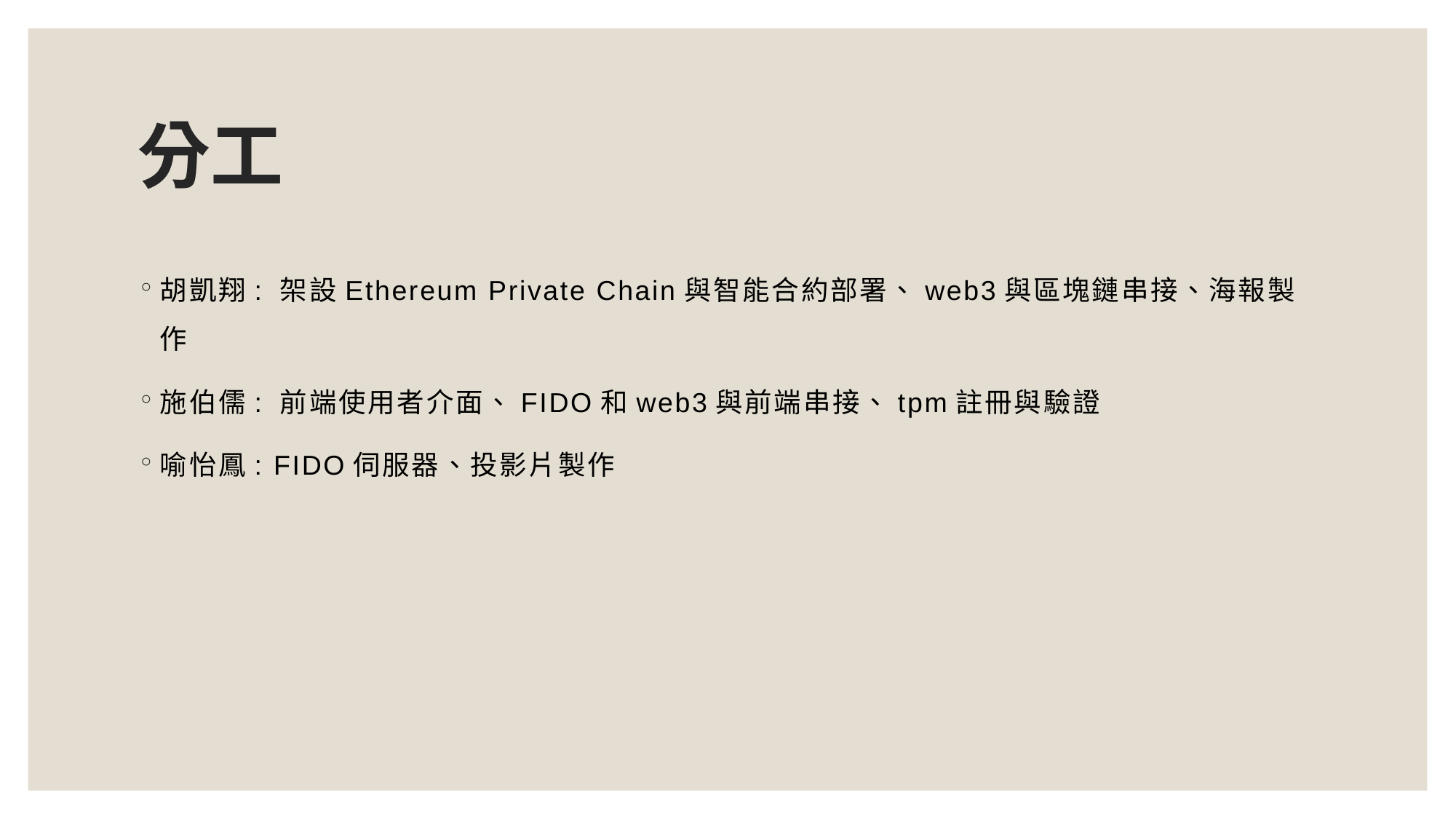

# 分工
胡凱翔: 架設Ethereum Private Chain與智能合約部署、web3與區塊鏈串接、海報製作
施伯儒: 前端使用者介面、FIDO和web3與前端串接、tpm註冊與驗證
喻怡鳳: FIDO伺服器、投影片製作